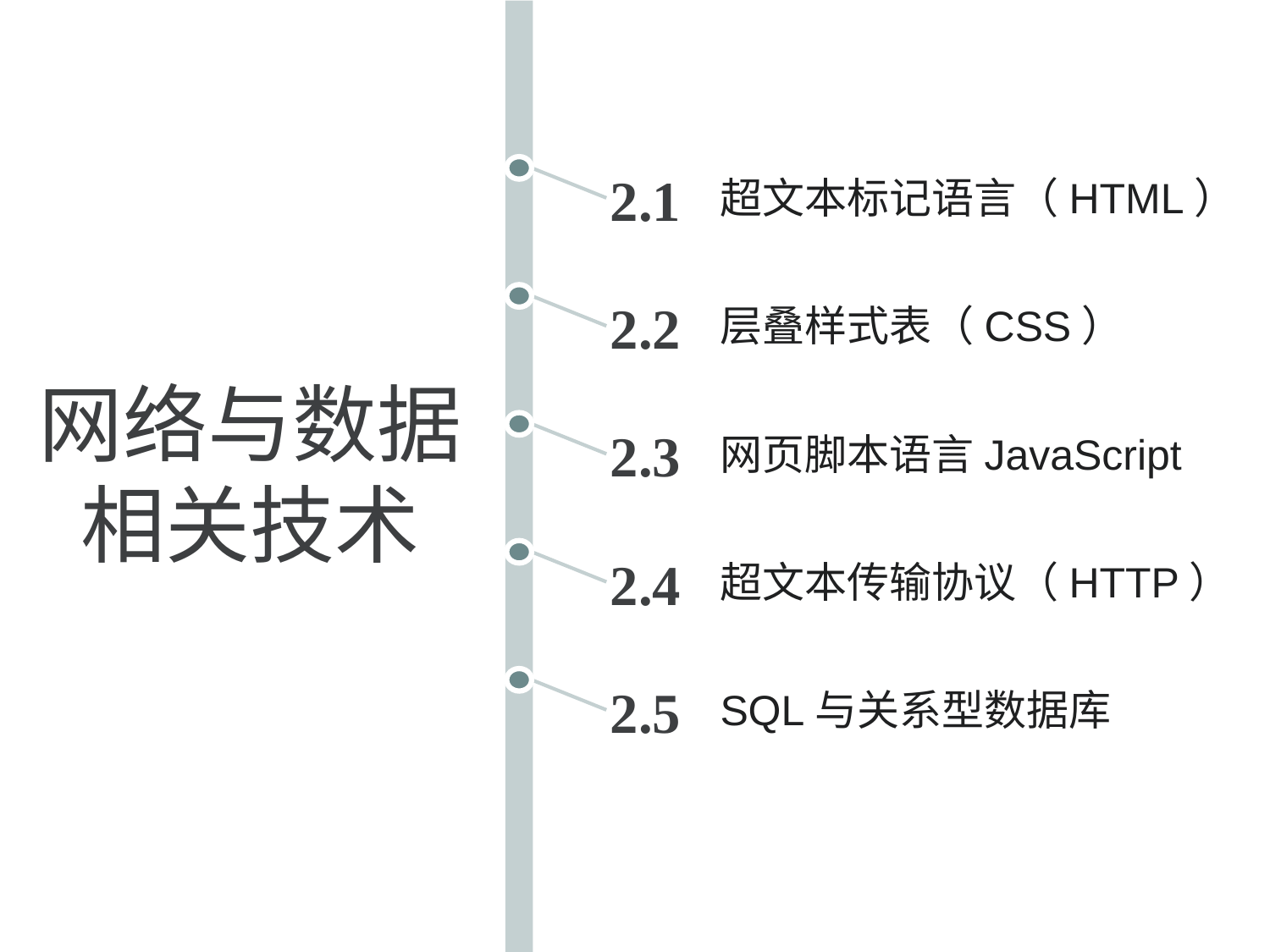

超文本标记语言（HTML）
2.1
网络与数据
相关技术

层叠样式表（CSS）
2.2

网页脚本语言JavaScript
2.3

超文本传输协议（HTTP）
2.4

SQL与关系型数据库
2.5